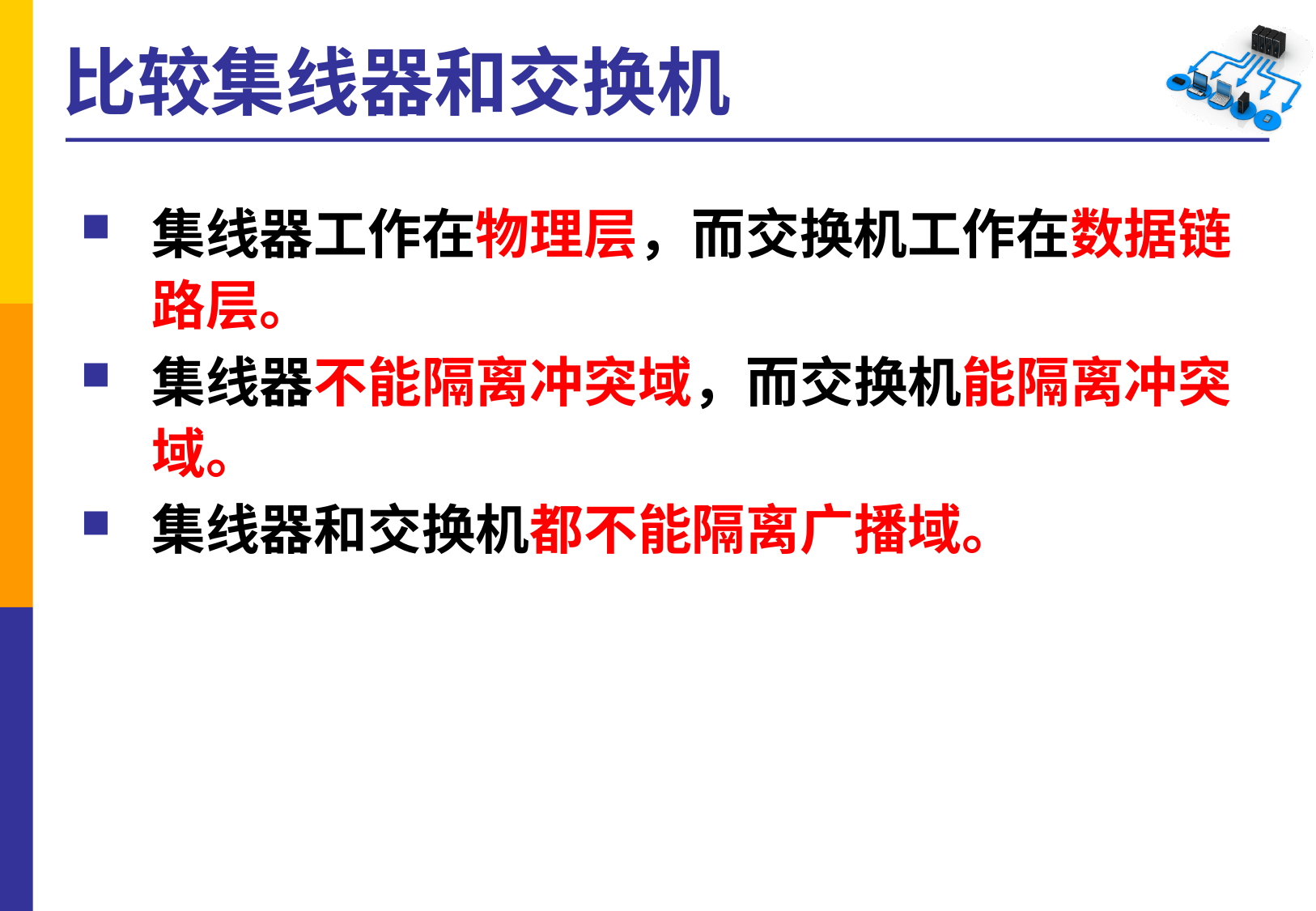

# 比较集线器和交换机
集线器工作在物理层，而交换机工作在数据链路层。
集线器不能隔离冲突域，而交换机能隔离冲突域。
集线器和交换机都不能隔离广播域。